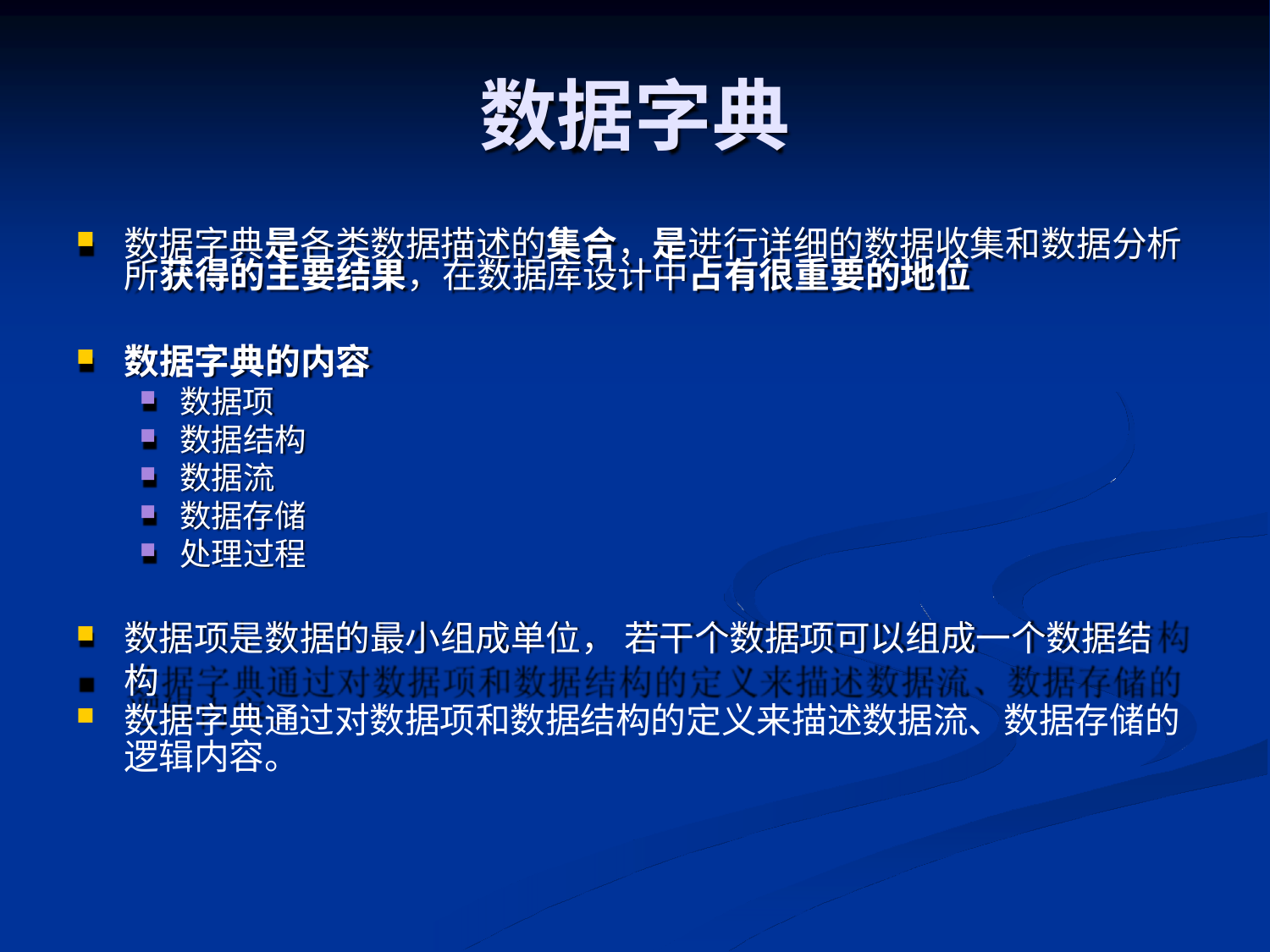

# 数据字典

数据字典是各类数据描述的集合，是进行详细的数据收集和数据分析 所获得的主要结果，在数据库设计中占有很重要的地位

数据字典的内容
数据项
数据结构
数据流
数据存储
处理过程

数据项是数据的最小组成单位， 若干个数据项可以组成一个数据结构
数据字典通过对数据项和数据结构的定义来描述数据流、数据存储的
逻辑内容。